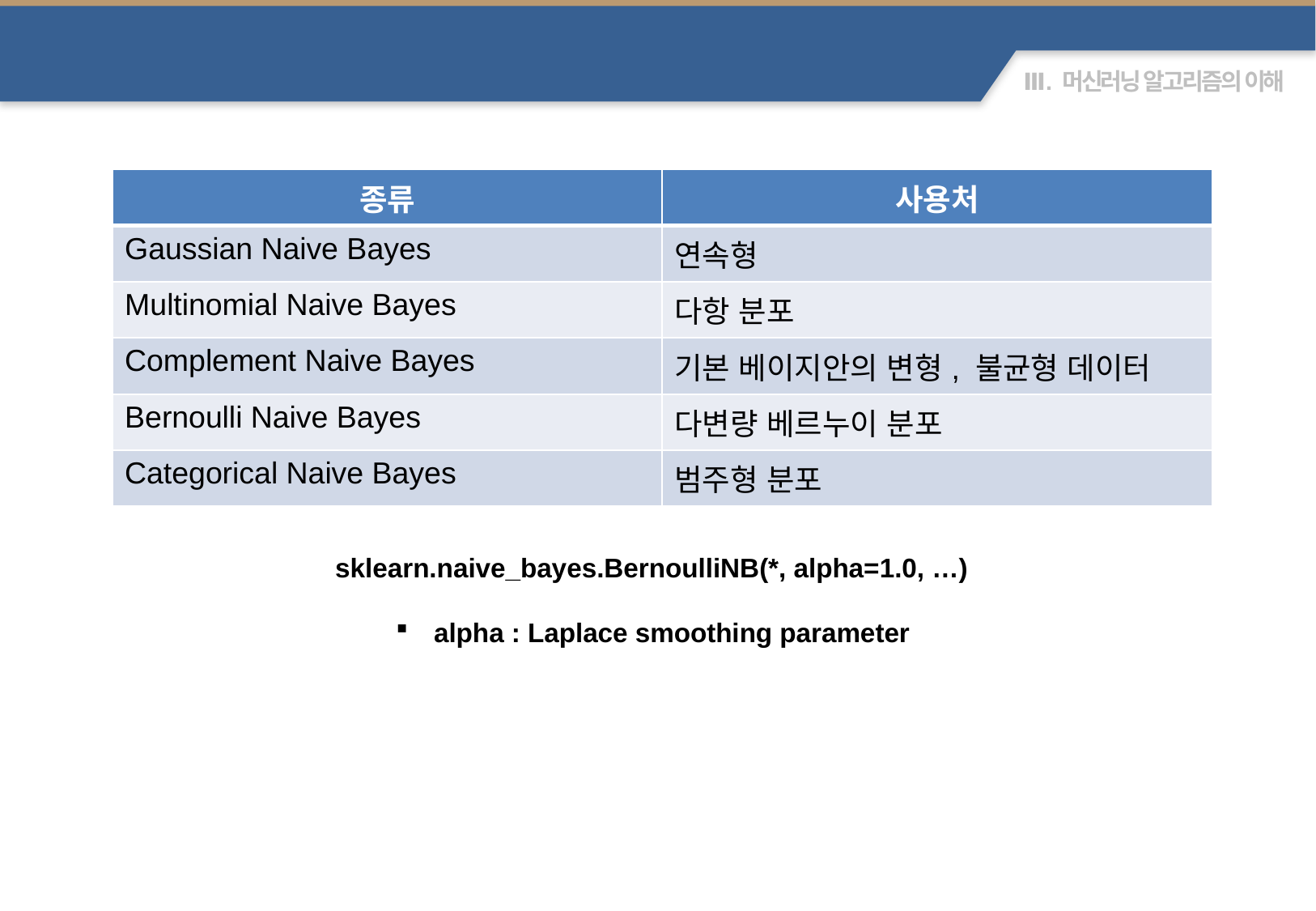

Naïve Bayesian
| 종류 | 사용처 |
| --- | --- |
| Gaussian Naive Bayes | 연속형 |
| Multinomial Naive Bayes | 다항 분포 |
| Complement Naive Bayes | 기본 베이지안의 변형, 불균형 데이터 |
| Bernoulli Naive Bayes | 다변량 베르누이 분포 |
| Categorical Naive Bayes | 범주형 분포 |
sklearn.naive_bayes.BernoulliNB(*, alpha=1.0, …)
alpha : Laplace smoothing parameter